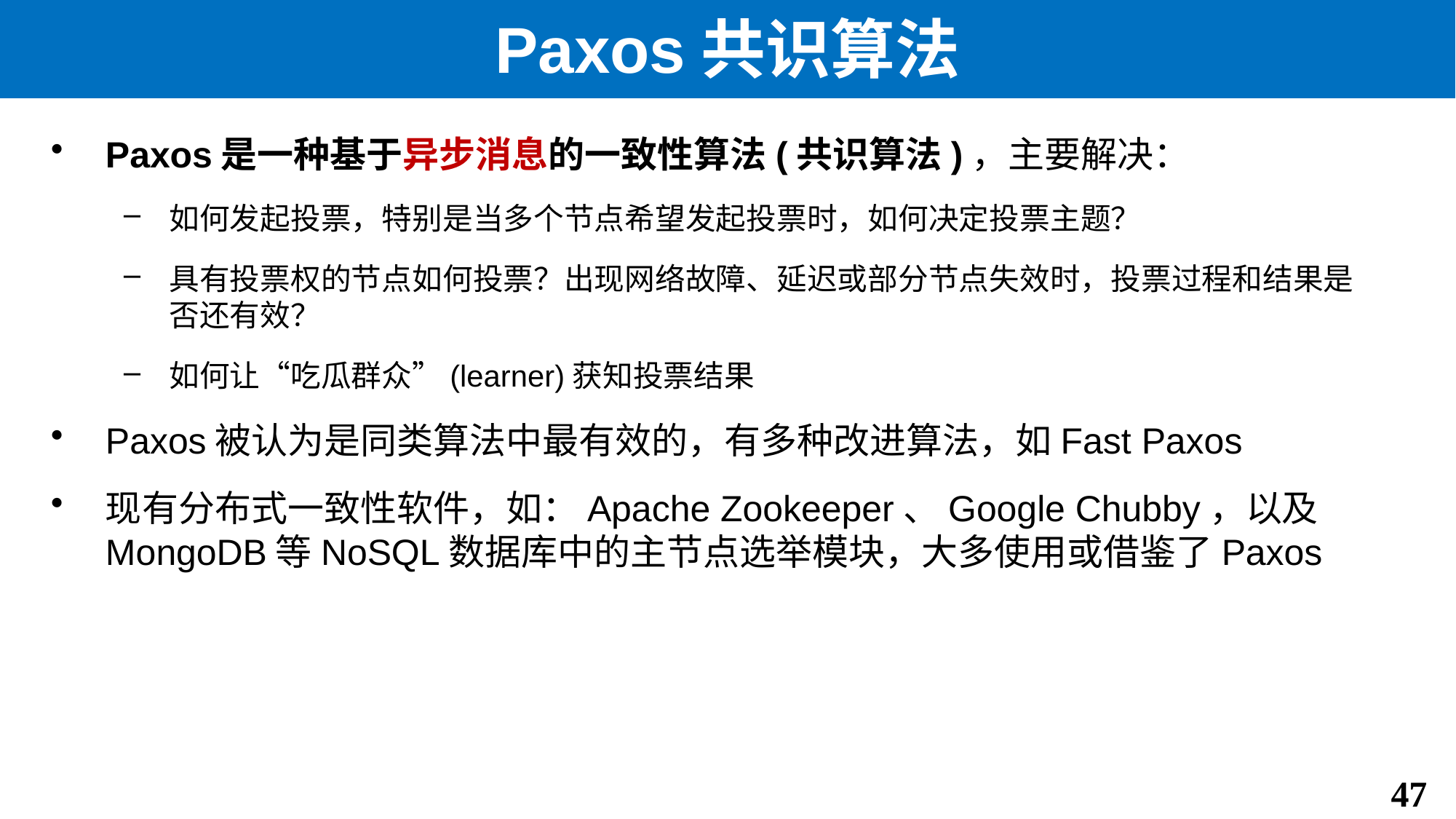

# Paxos共识算法
Paxos是一种基于异步消息的一致性算法(共识算法)，主要解决：
如何发起投票，特别是当多个节点希望发起投票时，如何决定投票主题？
具有投票权的节点如何投票？出现网络故障、延迟或部分节点失效时，投票过程和结果是否还有效？
如何让“吃瓜群众”(learner)获知投票结果
Paxos被认为是同类算法中最有效的，有多种改进算法，如Fast Paxos
现有分布式一致性软件，如：Apache Zookeeper、Google Chubby，以及MongoDB等NoSQL数据库中的主节点选举模块，大多使用或借鉴了Paxos